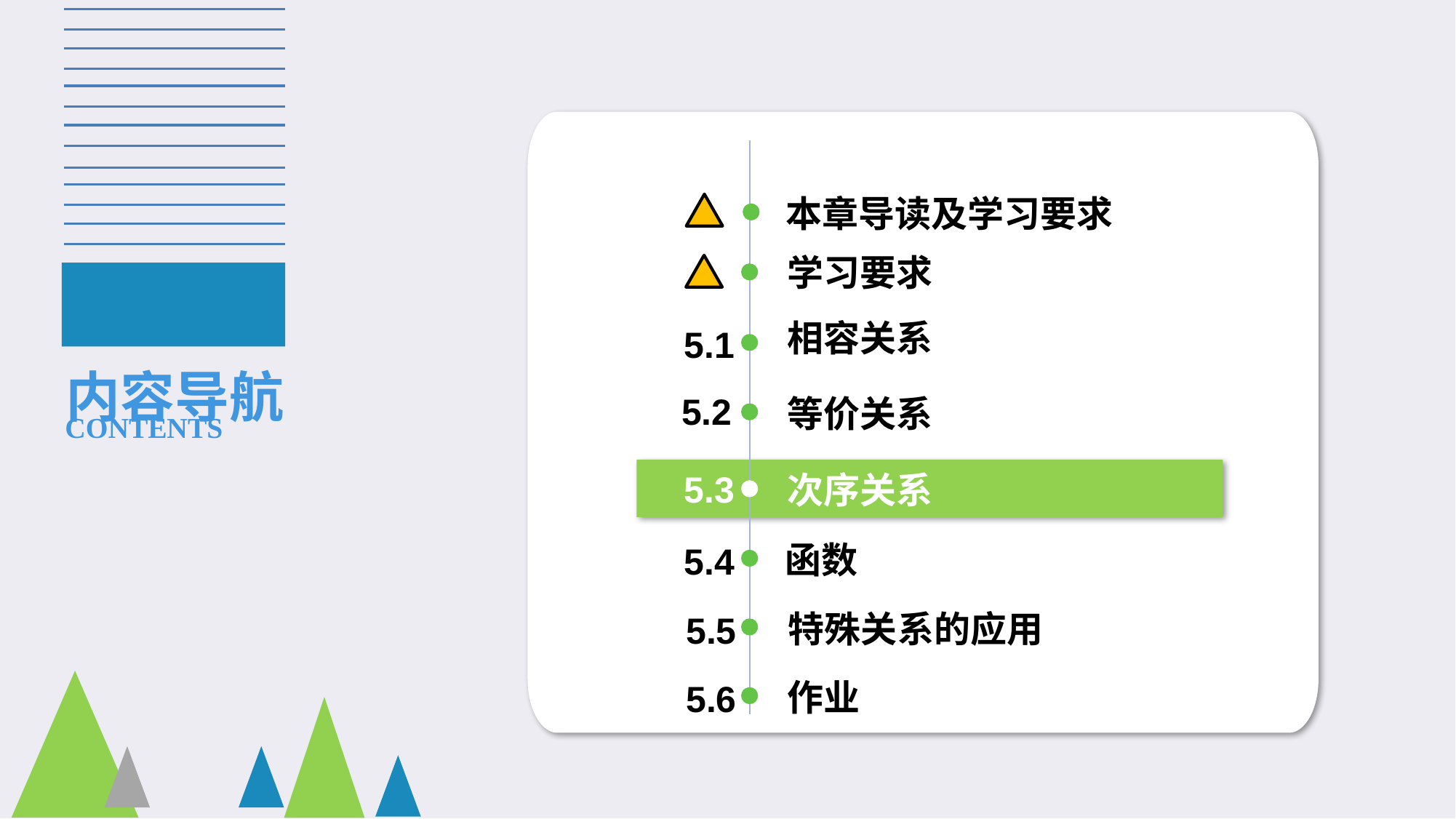

本章导读及学习要求

学习要求

内容导航
相容关系
 5.1

 5.2
等价关系

CONTENTS

 5.3
次序关系

函数
 5.4

特殊关系的应用
 5.5

作业
 5.6